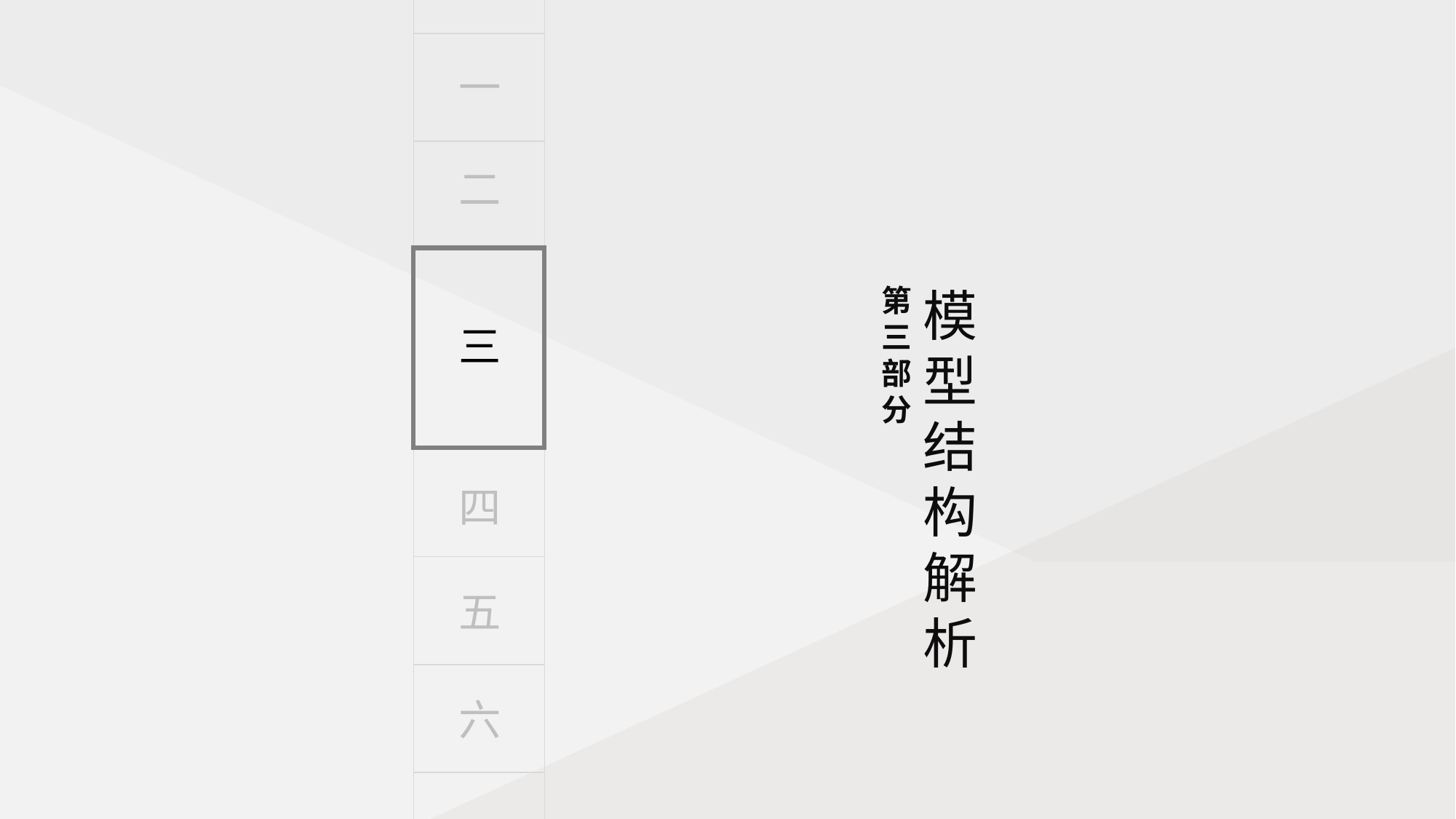

一
二
第三部分
模型结构解析
三
四
五
六